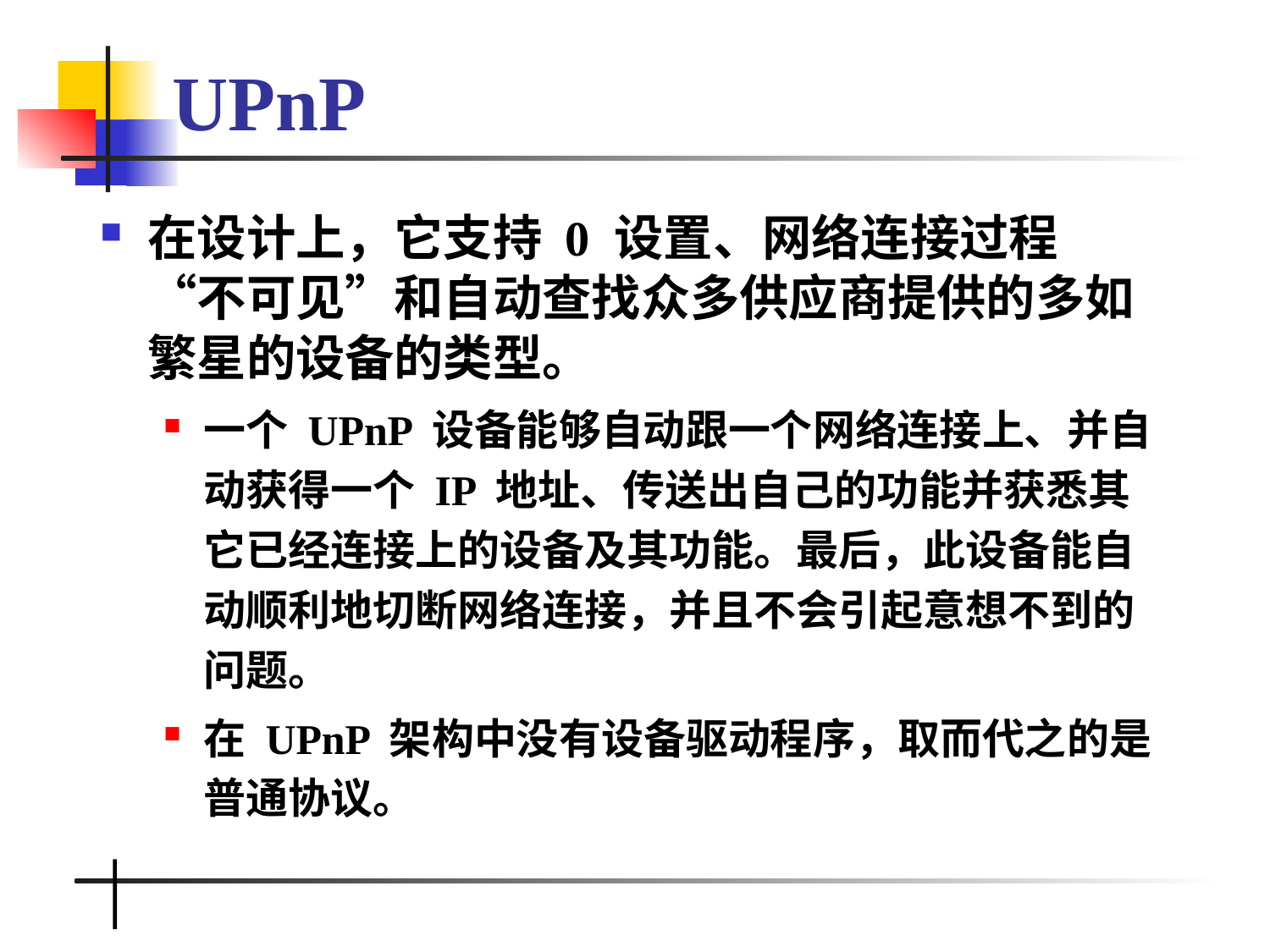

# UPnP
在设计上，它支持 0 设置、网络连接过程“不可见”和自动查找众多供应商提供的多如繁星的设备的类型。
一个 UPnP 设备能够自动跟一个网络连接上、并自动获得一个 IP 地址、传送出自己的功能并获悉其它已经连接上的设备及其功能。最后，此设备能自动顺利地切断网络连接，并且不会引起意想不到的问题。
在 UPnP 架构中没有设备驱动程序，取而代之的是普通协议。